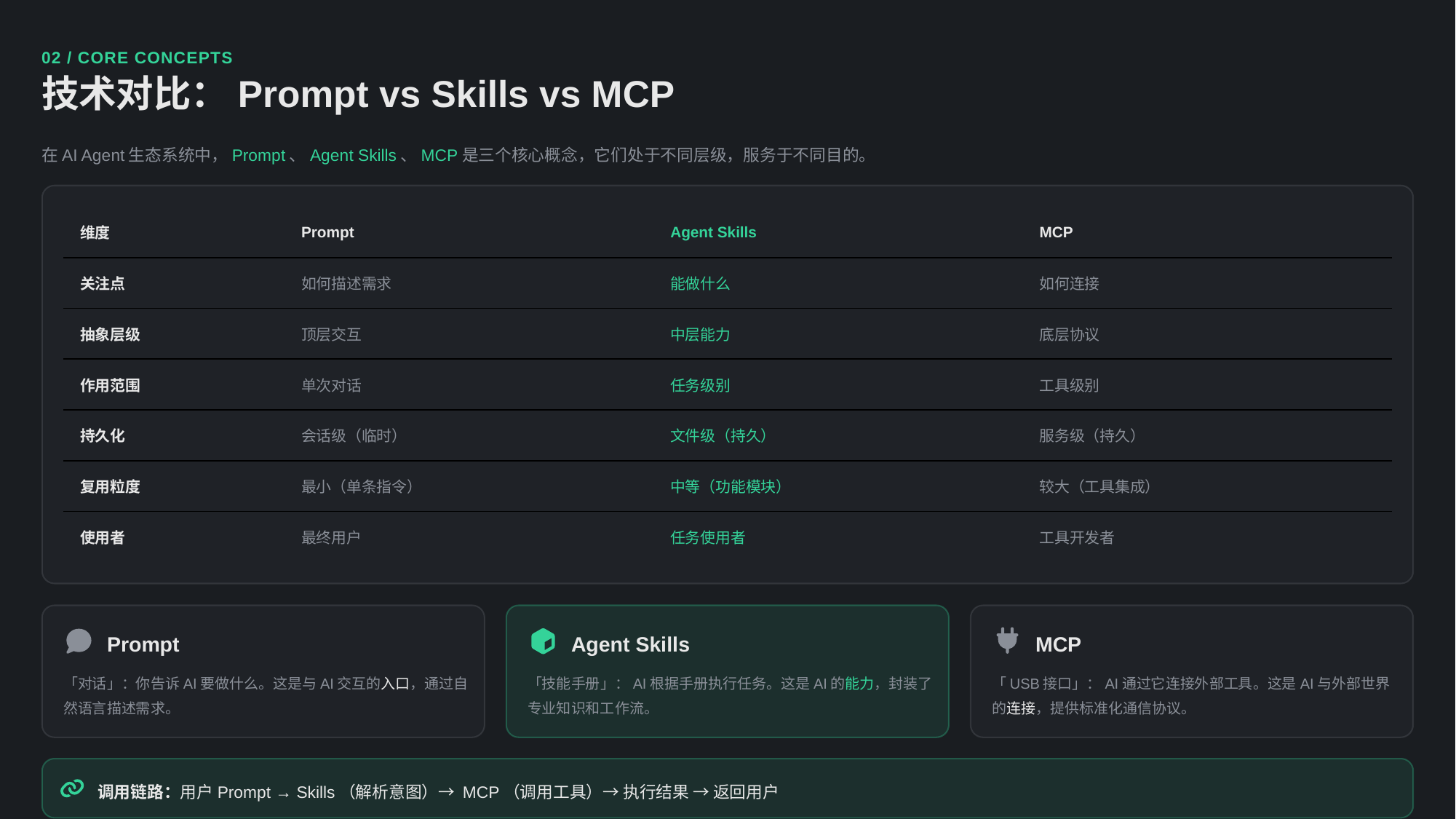

02 / CORE CONCEPTS
技术对比：Prompt vs Skills vs MCP
在AI Agent生态系统中，Prompt、Agent Skills、MCP是三个核心概念，它们处于不同层级，服务于不同目的。

| 维度 | Prompt | Agent Skills | MCP |
| --- | --- | --- | --- |
| 关注点 | 如何描述需求 | 能做什么 | 如何连接 |
| 抽象层级 | 顶层交互 | 中层能力 | 底层协议 |
| 作用范围 | 单次对话 | 任务级别 | 工具级别 |
| 持久化 | 会话级（临时） | 文件级（持久） | 服务级（持久） |
| 复用粒度 | 最小（单条指令） | 中等（功能模块） | 较大（工具集成） |
| 使用者 | 最终用户 | 任务使用者 | 工具开发者 |

Prompt
Agent Skills
MCP

「对话」：你告诉AI要做什么。这是与AI交互的入口，通过自然语言描述需求。
「技能手册」：AI根据手册执行任务。这是AI的能力，封装了专业知识和工作流。
「USB接口」：AI通过它连接外部工具。这是AI与外部世界的连接，提供标准化通信协议。

调用链路：用户Prompt → Skills（解析意图）→ MCP（调用工具）→ 执行结果 → 返回用户